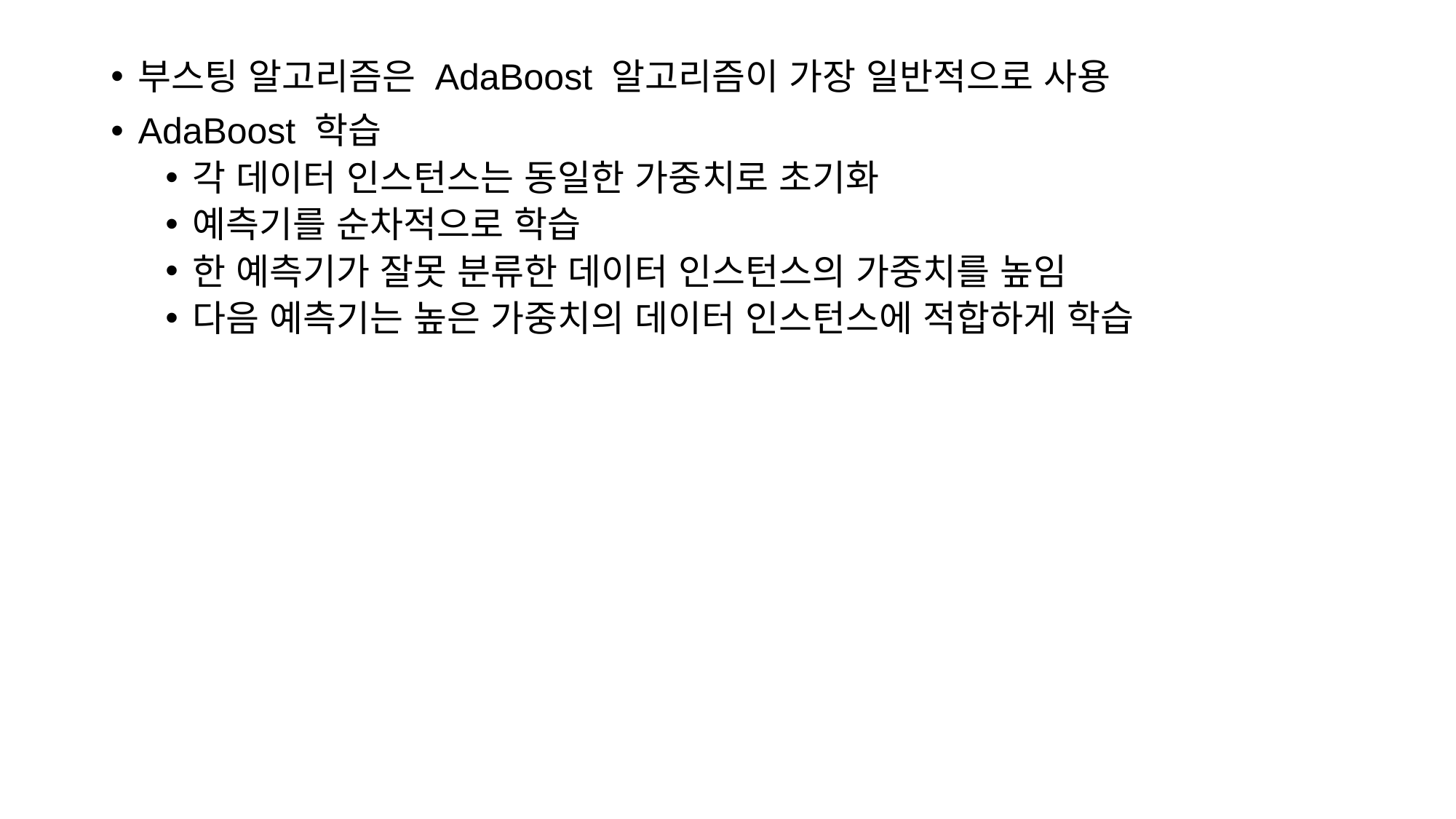

부스팅 알고리즘은 AdaBoost 알고리즘이 가장 일반적으로 사용
AdaBoost 학습
각 데이터 인스턴스는 동일한 가중치로 초기화
예측기를 순차적으로 학습
한 예측기가 잘못 분류한 데이터 인스턴스의 가중치를 높임
다음 예측기는 높은 가중치의 데이터 인스턴스에 적합하게 학습